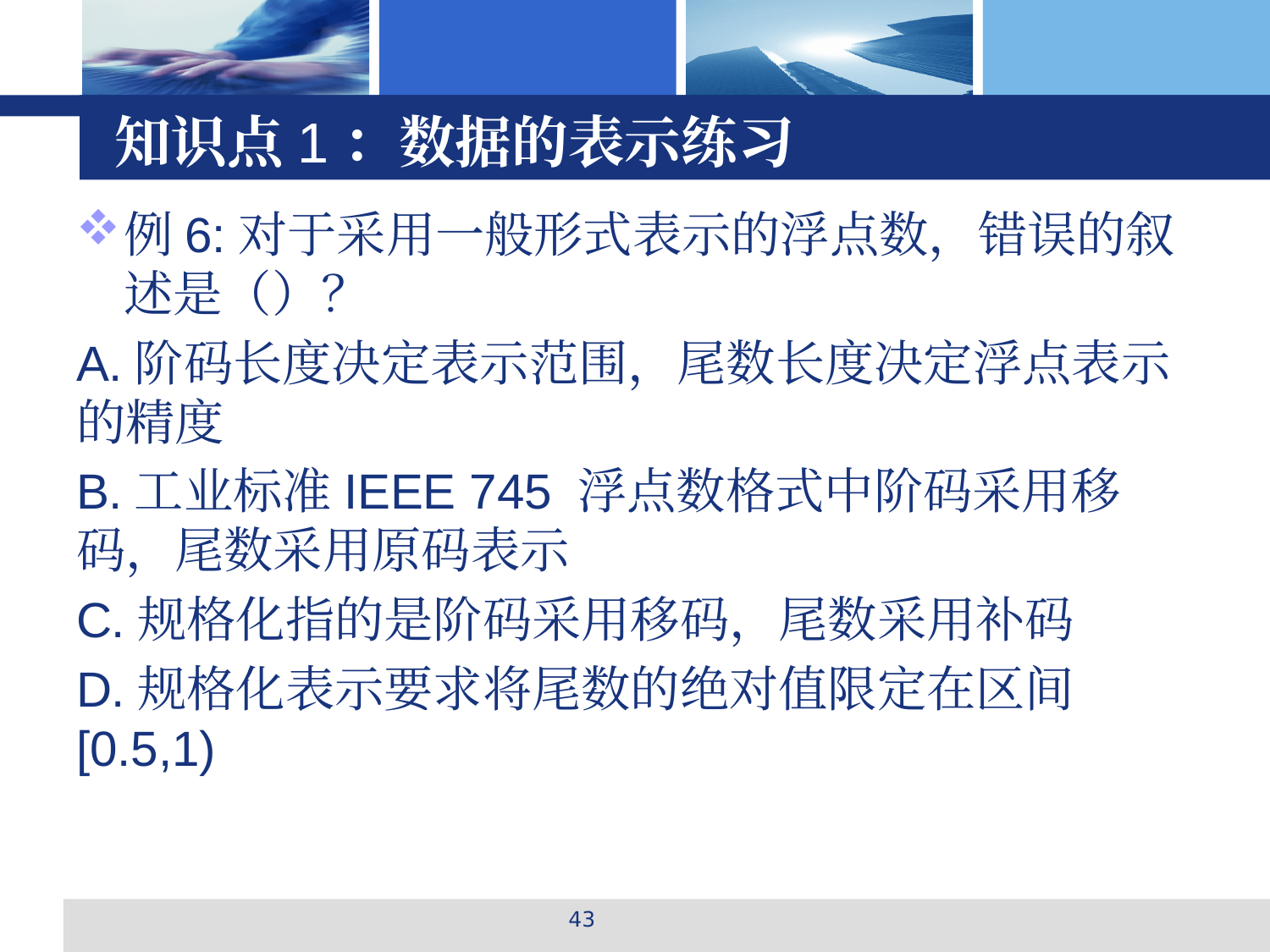

# 知识点1：数据的表示练习
例6:对于采用一般形式表示的浮点数，错误的叙述是（）？
A.阶码长度决定表示范围，尾数长度决定浮点表示的精度
B.工业标准IEEE 745 浮点数格式中阶码采用移码，尾数采用原码表示
C.规格化指的是阶码采用移码，尾数采用补码
D.规格化表示要求将尾数的绝对值限定在区间[0.5,1)
43